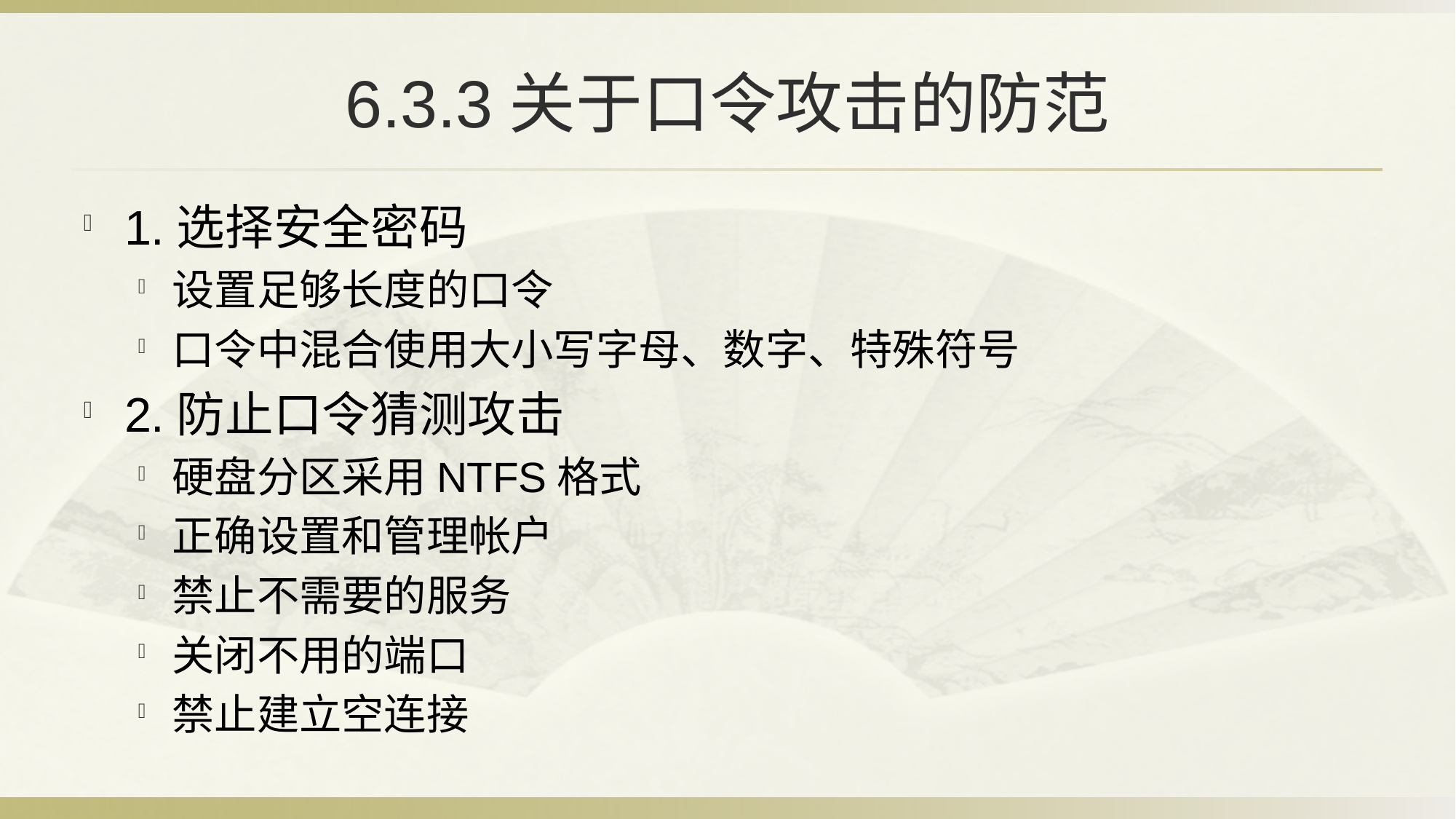

# 6.3.3关于口令攻击的防范
1.选择安全密码
设置足够长度的口令
口令中混合使用大小写字母、数字、特殊符号
2.防止口令猜测攻击
硬盘分区采用NTFS格式
正确设置和管理帐户
禁止不需要的服务
关闭不用的端口
禁止建立空连接